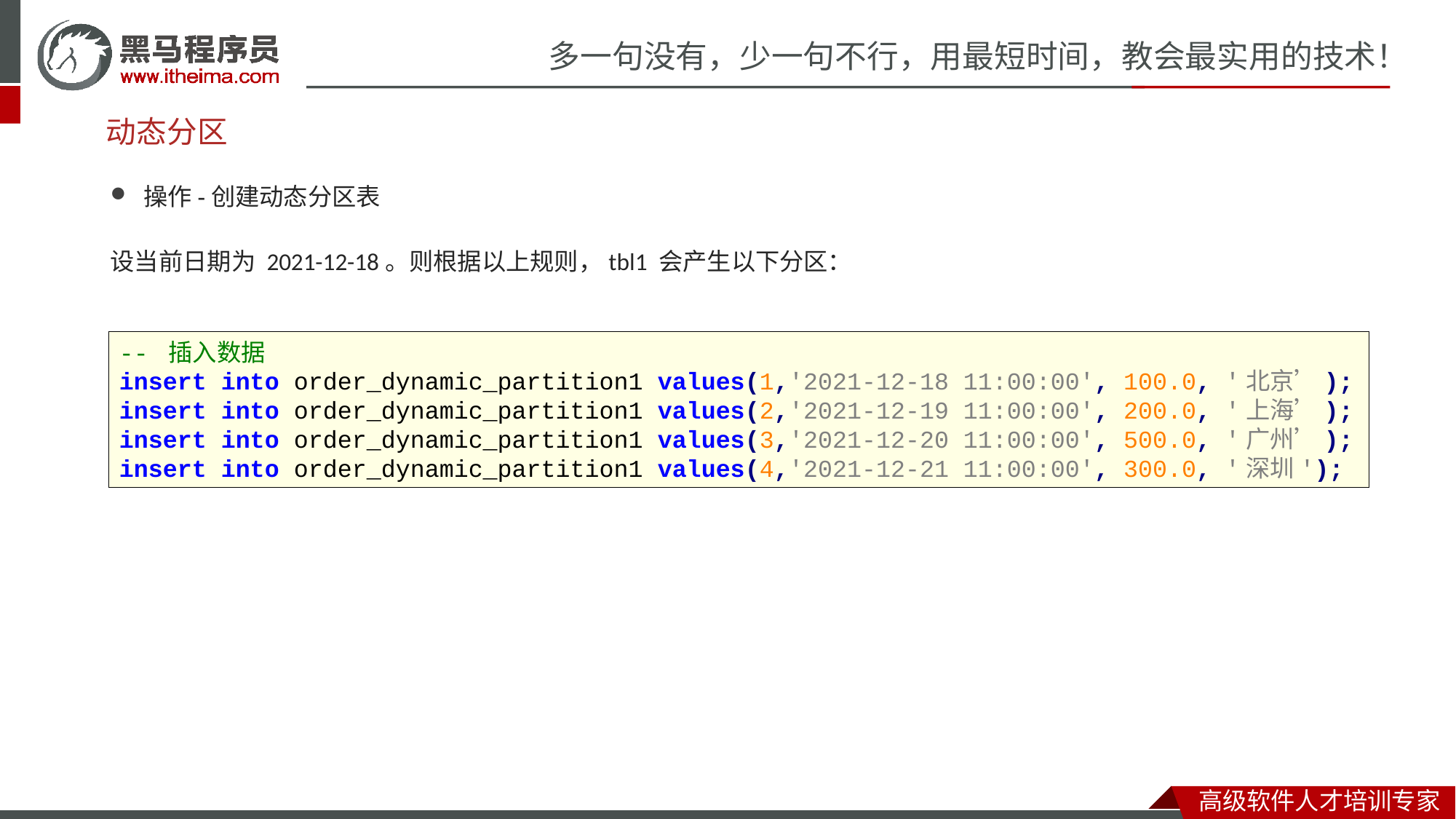

# 动态分区
操作-创建动态分区表
设当前日期为 2021-12-18。则根据以上规则，tbl1 会产生以下分区：
-- 插入数据
insert into order_dynamic_partition1 values(1,'2021-12-18 11:00:00', 100.0, '北京’);
insert into order_dynamic_partition1 values(2,'2021-12-19 11:00:00', 200.0, '上海’);
insert into order_dynamic_partition1 values(3,'2021-12-20 11:00:00', 500.0, '广州’);
insert into order_dynamic_partition1 values(4,'2021-12-21 11:00:00', 300.0, '深圳');